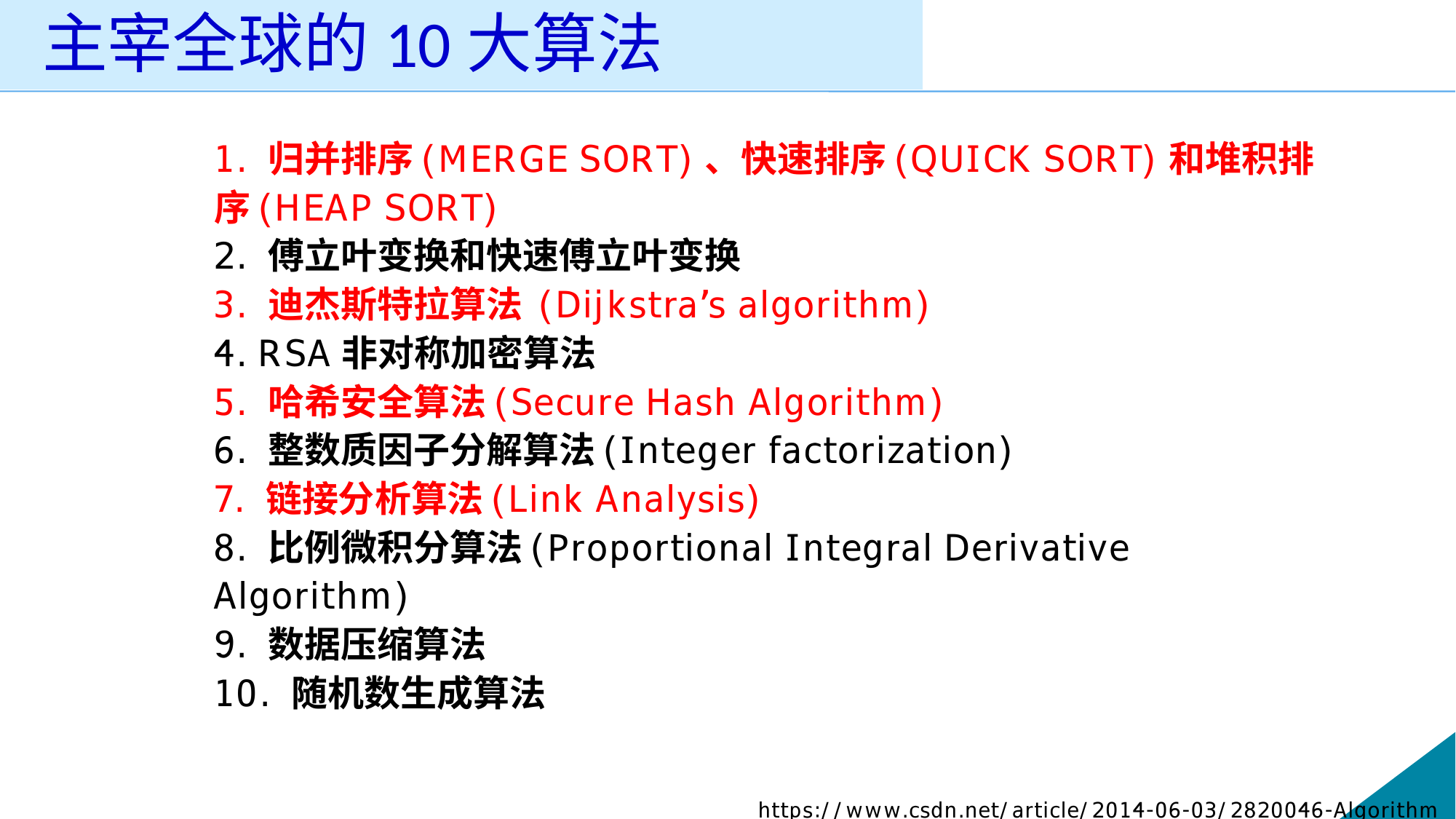

# 主宰全球的10大算法
1. 归并排序(MERGE SORT)、快速排序(QUICK SORT)和堆积排序(HEAP SORT)
2. 傅立叶变换和快速傅立叶变换
3. 迪杰斯特拉算法 (Dijkstra’s algorithm)
4. RSA非对称加密算法
5. 哈希安全算法(Secure Hash Algorithm)
6. 整数质因子分解算法(Integer factorization)
7. 链接分析算法(Link Analysis)
8. 比例微积分算法(Proportional Integral Derivative Algorithm)
9. 数据压缩算法
10. 随机数生成算法

https://www.csdn.net/article/2014-06-03/2820046-Algorithm